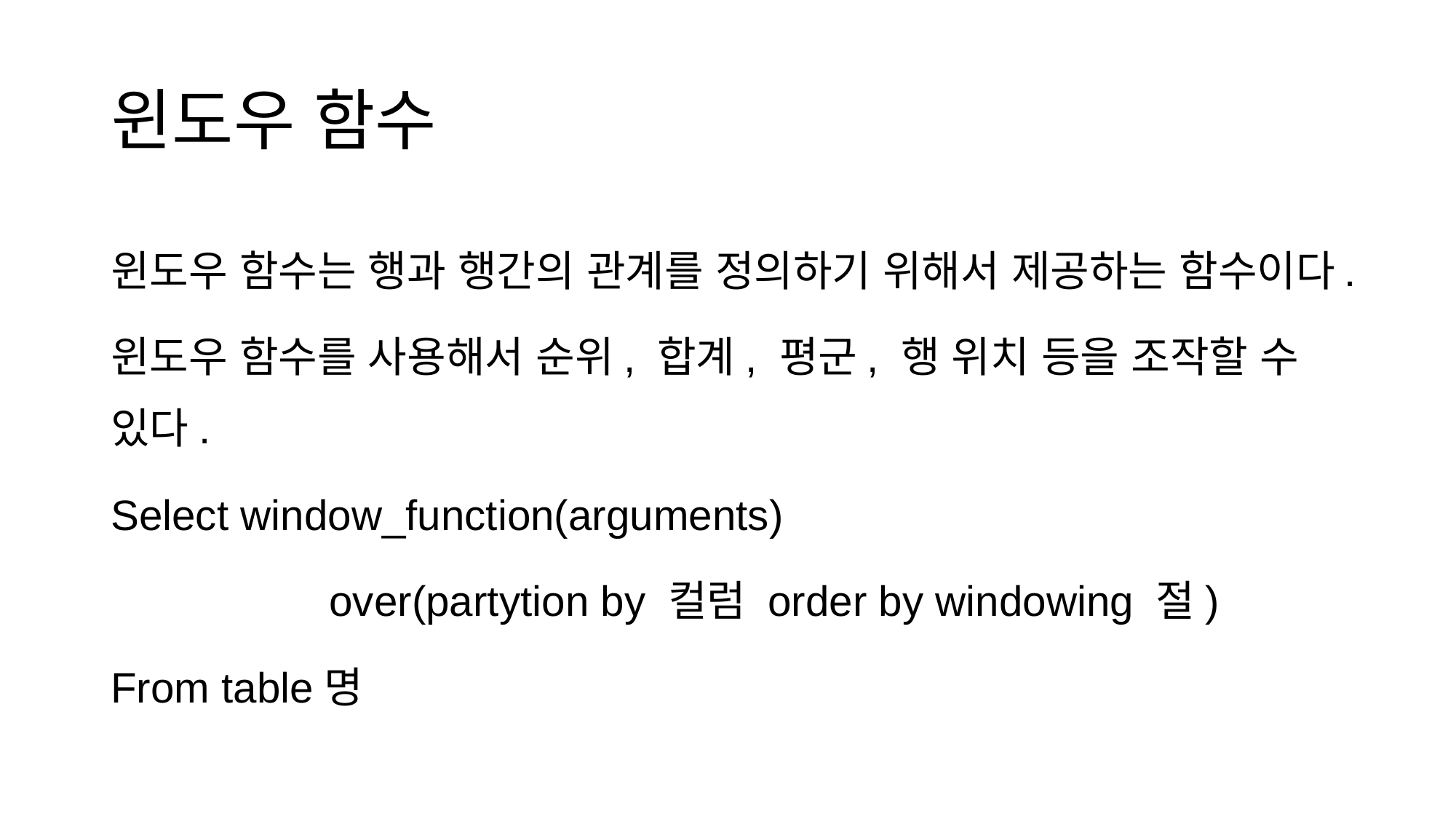

# 윈도우 함수
윈도우 함수는 행과 행간의 관계를 정의하기 위해서 제공하는 함수이다.
윈도우 함수를 사용해서 순위, 합계, 평군, 행 위치 등을 조작할 수 있다.
Select window_function(arguments)
		over(partytion by 컬럼 order by windowing 절)
From table명